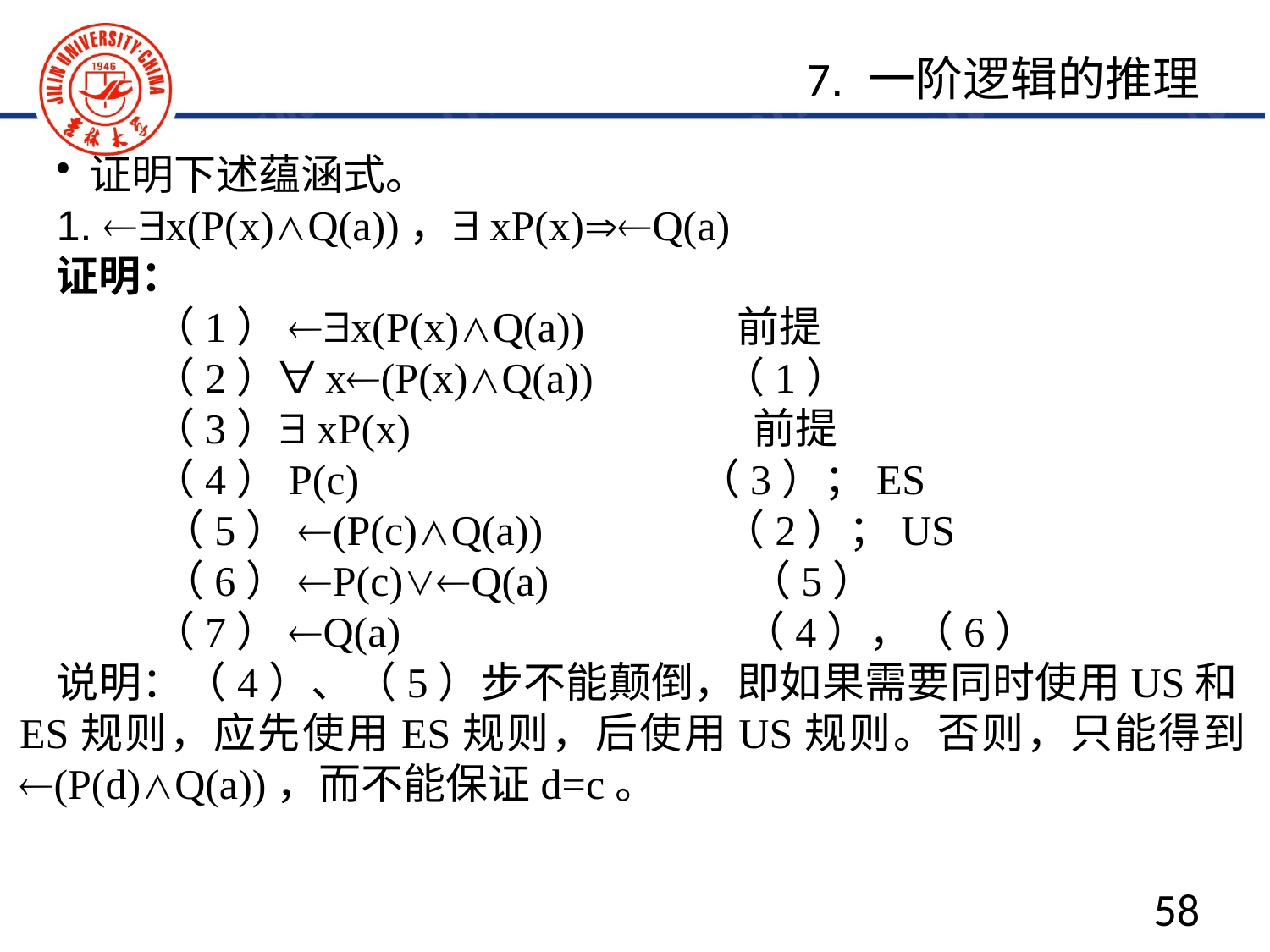

7. 一阶逻辑的推理
证明下述蕴涵式。
1. ←∃x(P(x)∧Q(a))，∃xP(x)⇒←Q(a)
证明：
         （1）←∃x(P(x)∧Q(a))            前提
         （2）∀x←(P(x)∧Q(a))          （1）
         （3）∃xP(x)                            前提
         （4）P(c)                               （3）；ES
         （5）←(P(c)∧Q(a))                （2）；US
         （6）←P(c)∨←Q(a)                （5）
         （7）←Q(a)                            （4），（6）
说明：（4）、（5）步不能颠倒，即如果需要同时使用US和ES规则，应先使用ES规则，后使用US规则。否则，只能得到
←(P(d)∧Q(a))，而不能保证d=c。
58